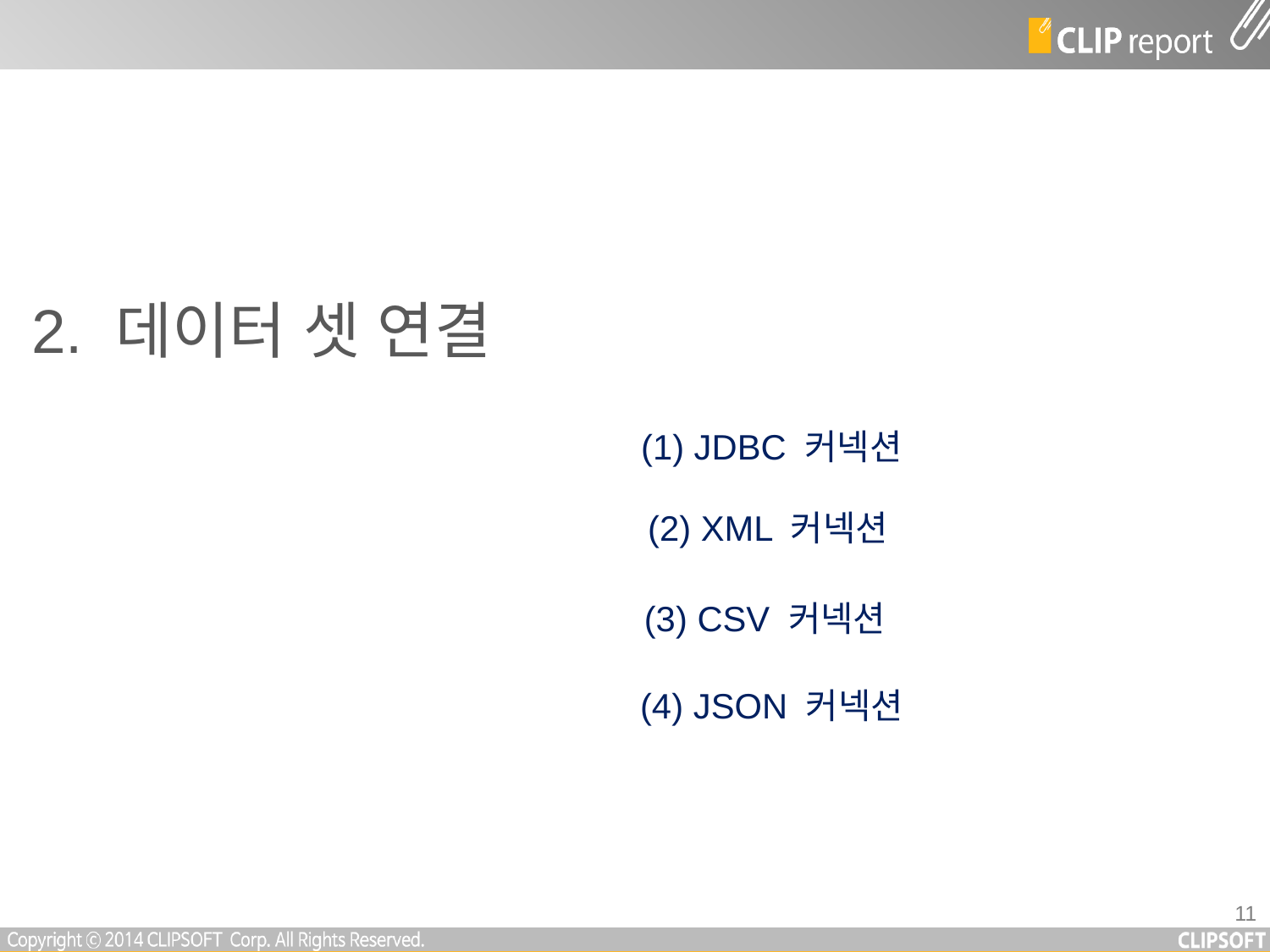

2. 데이터 셋 연결
(1) JDBC 커넥션
(2) XML 커넥션
(3) CSV 커넥션
(4) JSON 커넥션